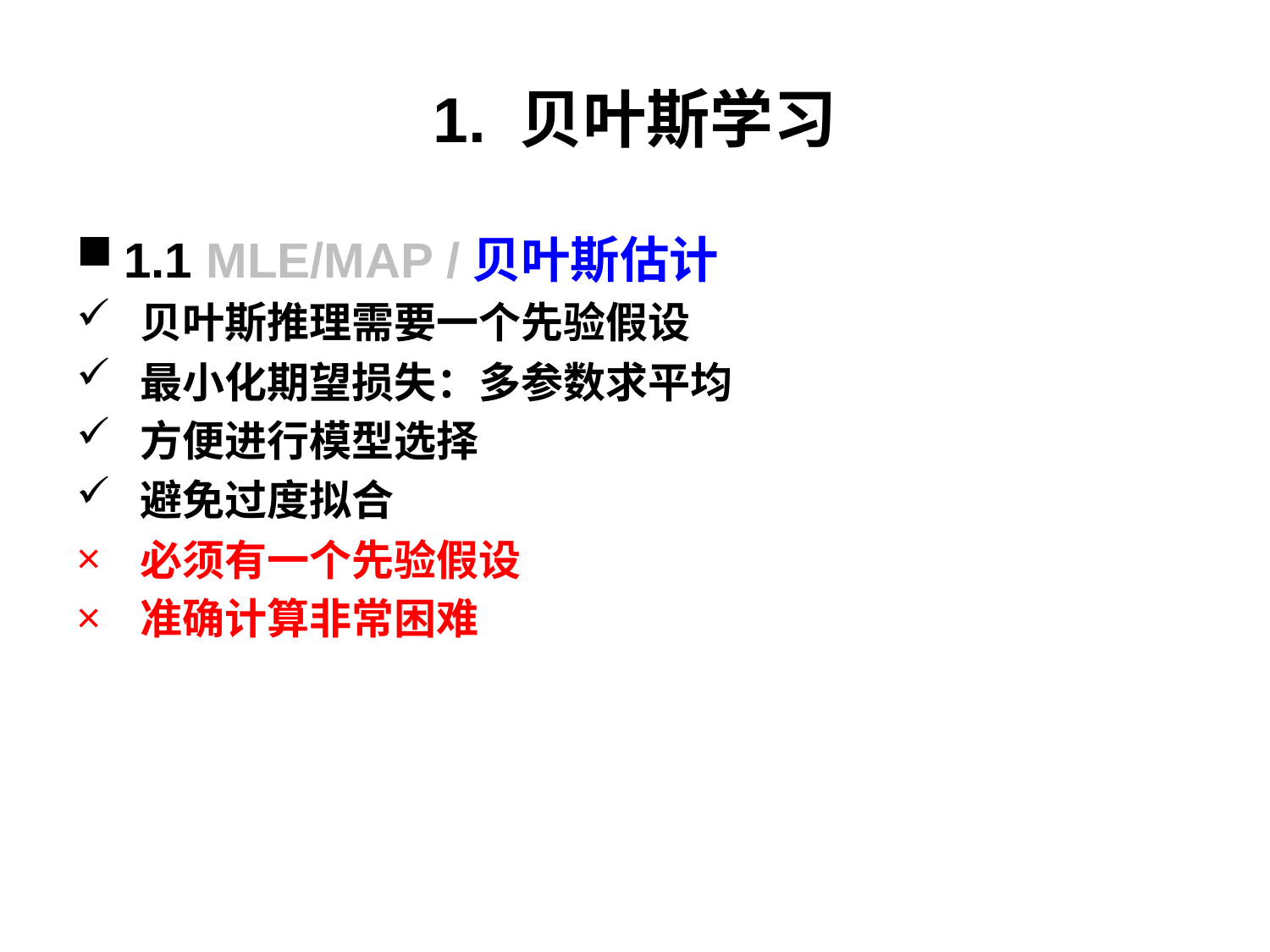

# 1. 贝叶斯学习
1.1 MLE/MAP /贝叶斯估计
贝叶斯推理需要一个先验假设
最小化期望损失：多参数求平均
方便进行模型选择
避免过度拟合
必须有一个先验假设
准确计算非常困难